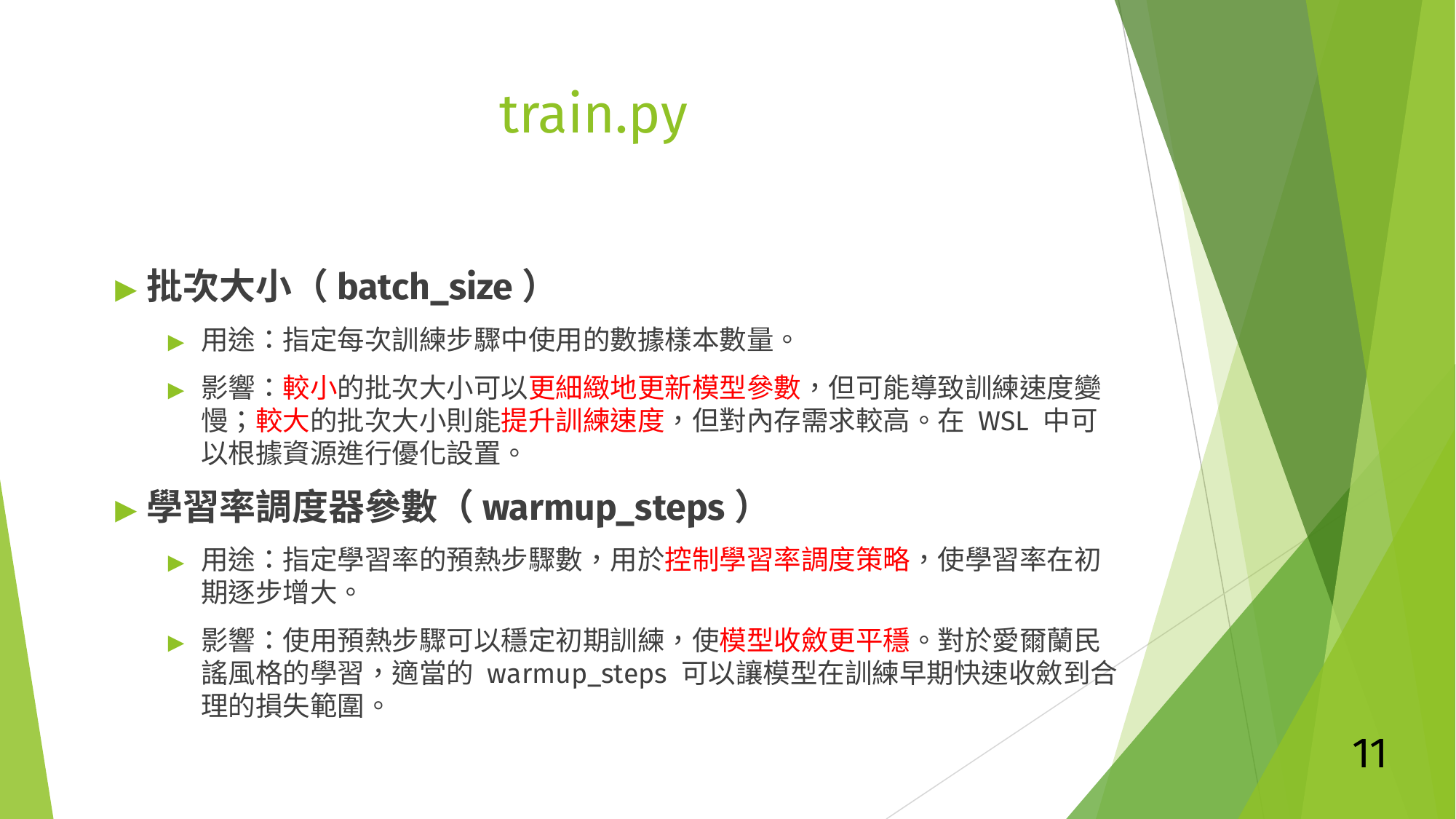

# train.py
批次大小（batch_size）
用途：指定每次訓練步驟中使用的數據樣本數量。
影響：較小的批次大小可以更細緻地更新模型參數，但可能導致訓練速度變慢；較大的批次大小則能提升訓練速度，但對內存需求較高。在 WSL 中可以根據資源進行優化設置。
學習率調度器參數（warmup_steps）
用途：指定學習率的預熱步驟數，用於控制學習率調度策略，使學習率在初期逐步增大。
影響：使用預熱步驟可以穩定初期訓練，使模型收斂更平穩。對於愛爾蘭民謠風格的學習，適當的 warmup_steps 可以讓模型在訓練早期快速收斂到合理的損失範圍。
11